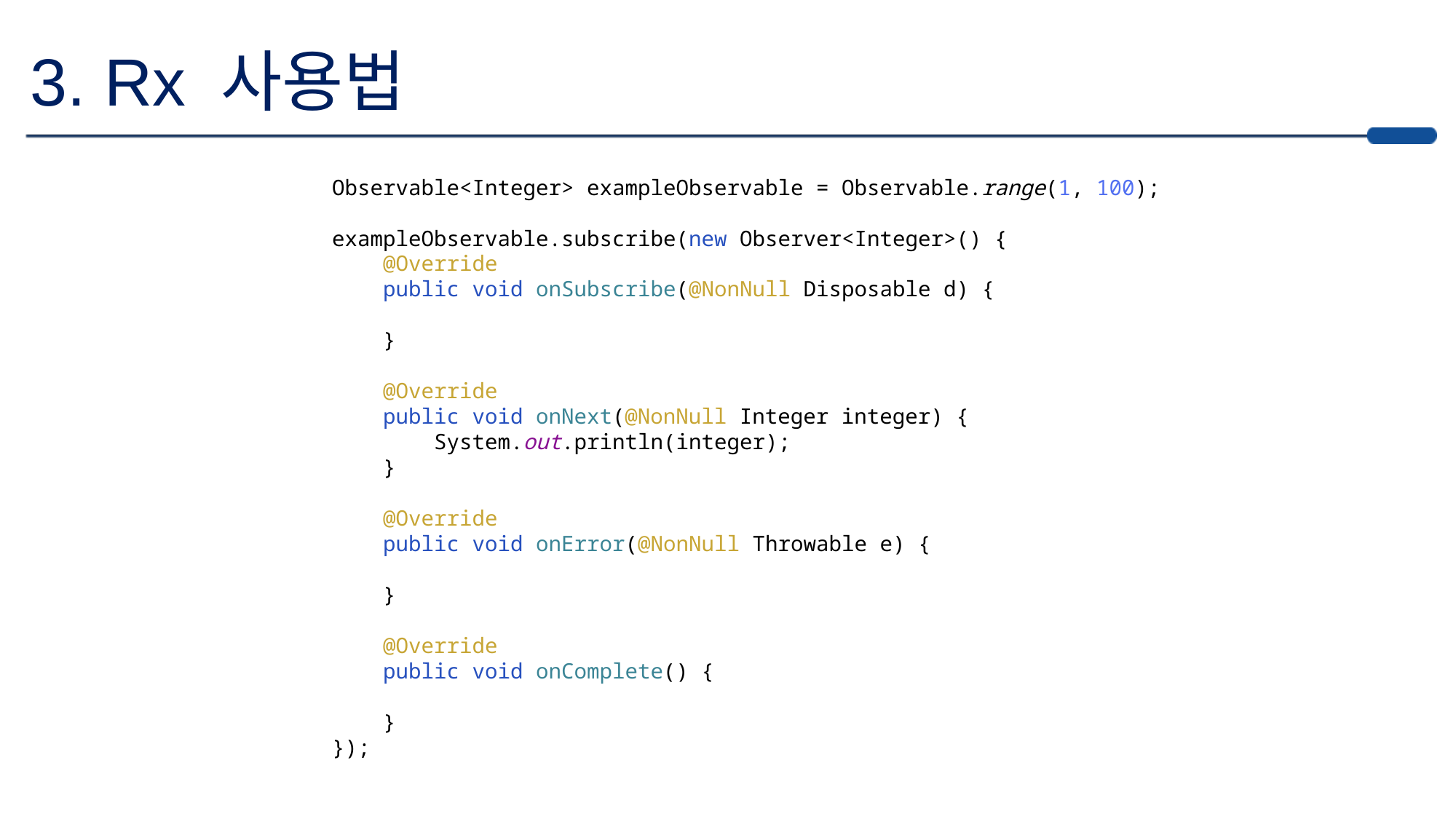

3. Rx 사용법
Observable<Integer> exampleObservable = Observable.range(1, 100);
exampleObservable.subscribe(new Observer<Integer>() {
    @Override
    public void onSubscribe(@NonNull Disposable d) {
    }
    @Override
    public void onNext(@NonNull Integer integer) {
        System.out.println(integer);
    }
    @Override
    public void onError(@NonNull Throwable e) {
    }
    @Override
    public void onComplete() {
    }
});